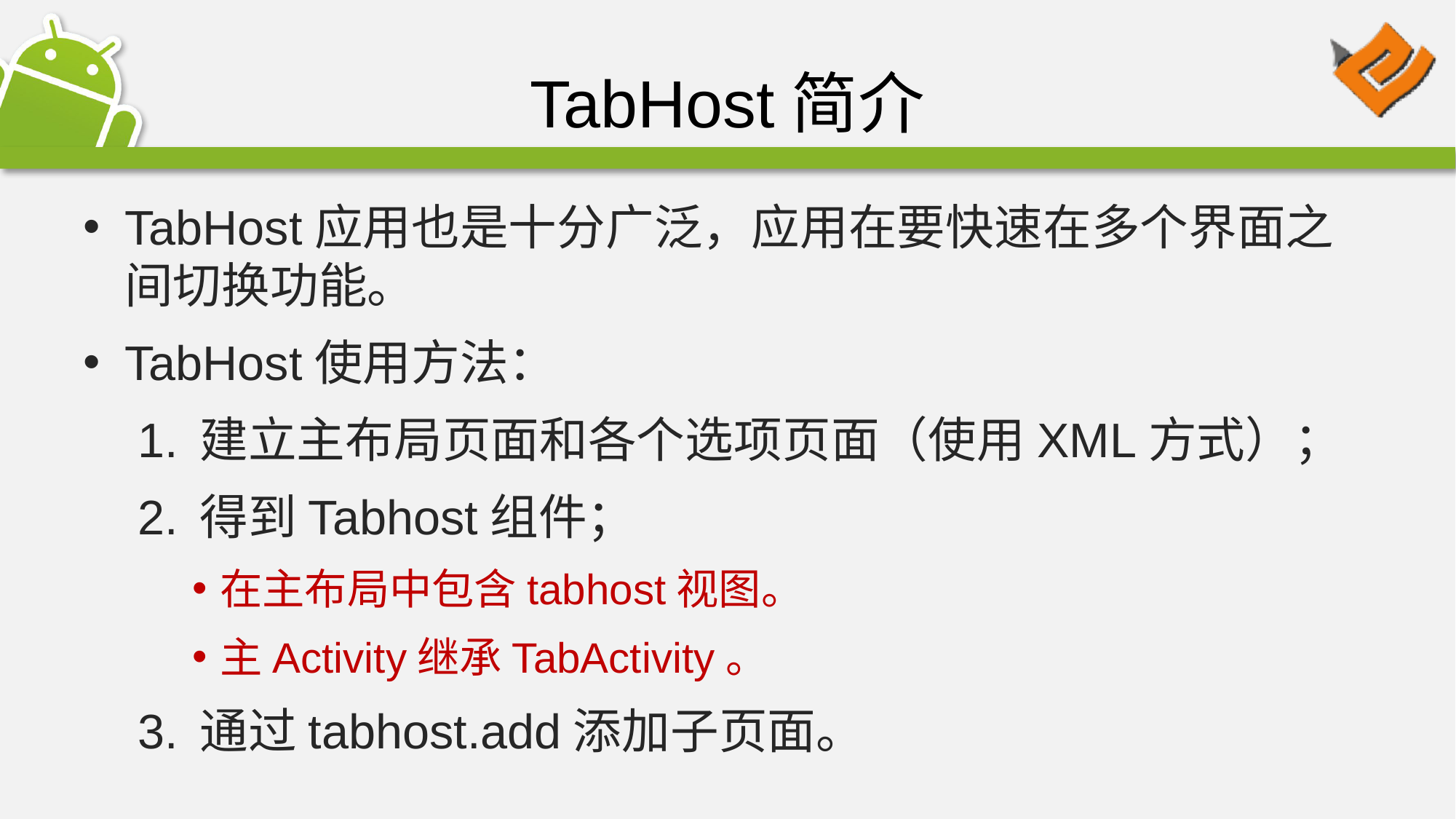

# TabHost简介
TabHost应用也是十分广泛，应用在要快速在多个界面之间切换功能。
TabHost使用方法：
建立主布局页面和各个选项页面（使用XML方式）；
得到Tabhost组件；
在主布局中包含tabhost视图。
主Activity继承TabActivity。
通过tabhost.add添加子页面。